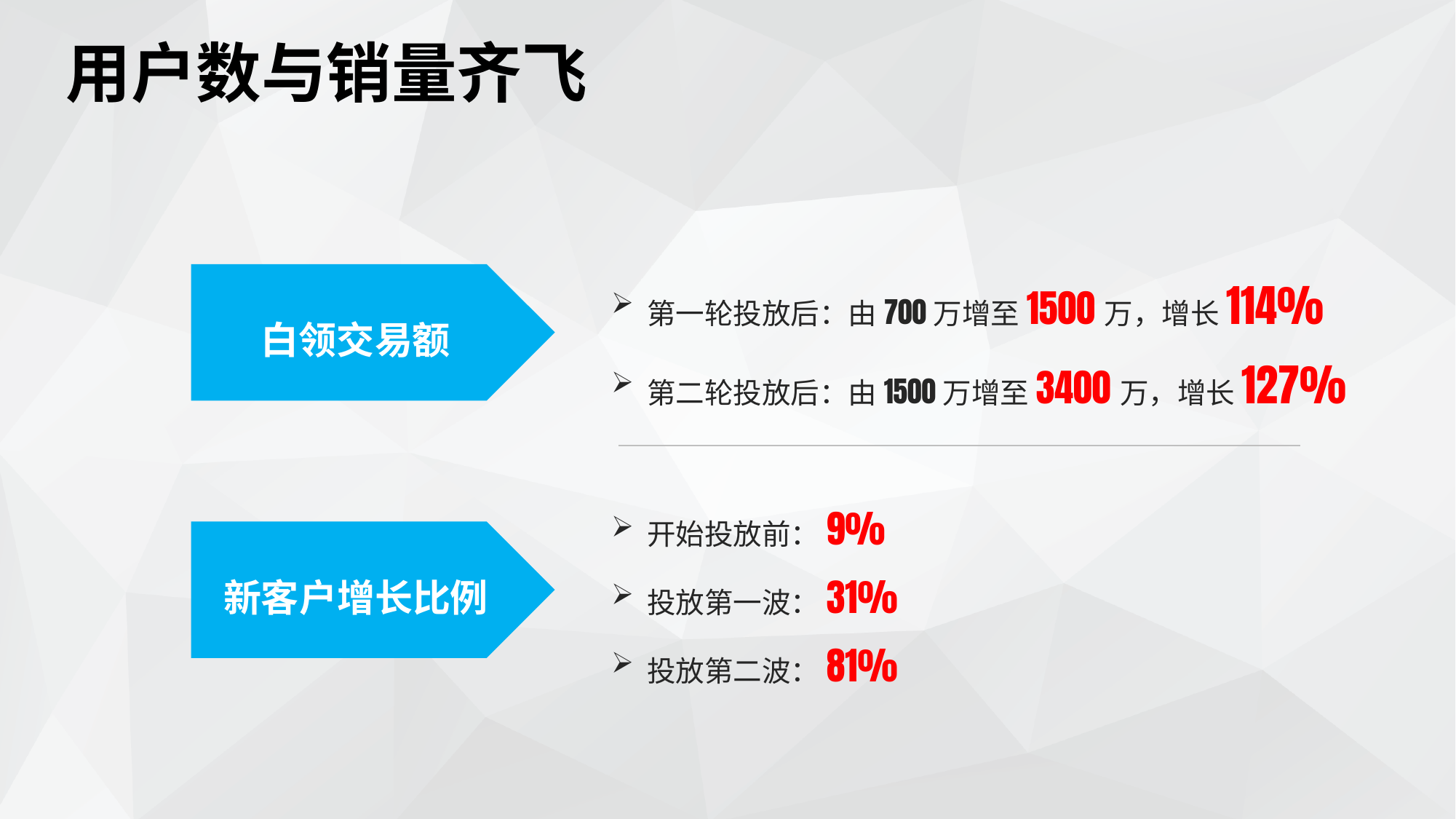

# 用户数与销量齐飞
第一轮投放后：由700万增至1500万，增长114%
第二轮投放后：由1500万增至3400万，增长127%
白领交易额
开始投放前：9%
投放第一波：31%
投放第二波：81%
新客户增长比例